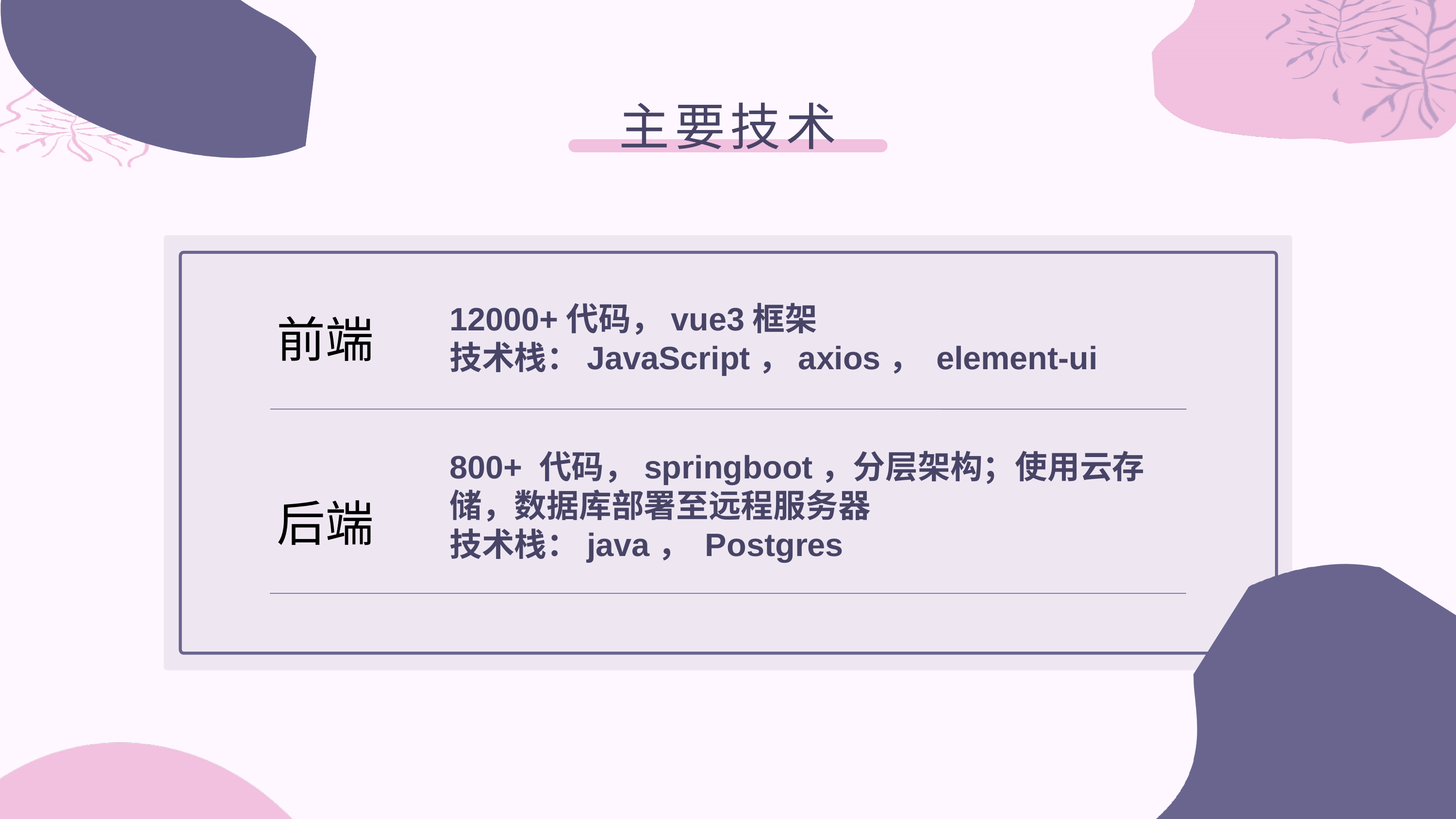

主要技术

12000+代码，vue3框架
技术栈：JavaScript，axios， element-ui
前端

800+ 代码，springboot，分层架构；使用云存储，数据库部署至远程服务器
技术栈：java， Postgres
后端